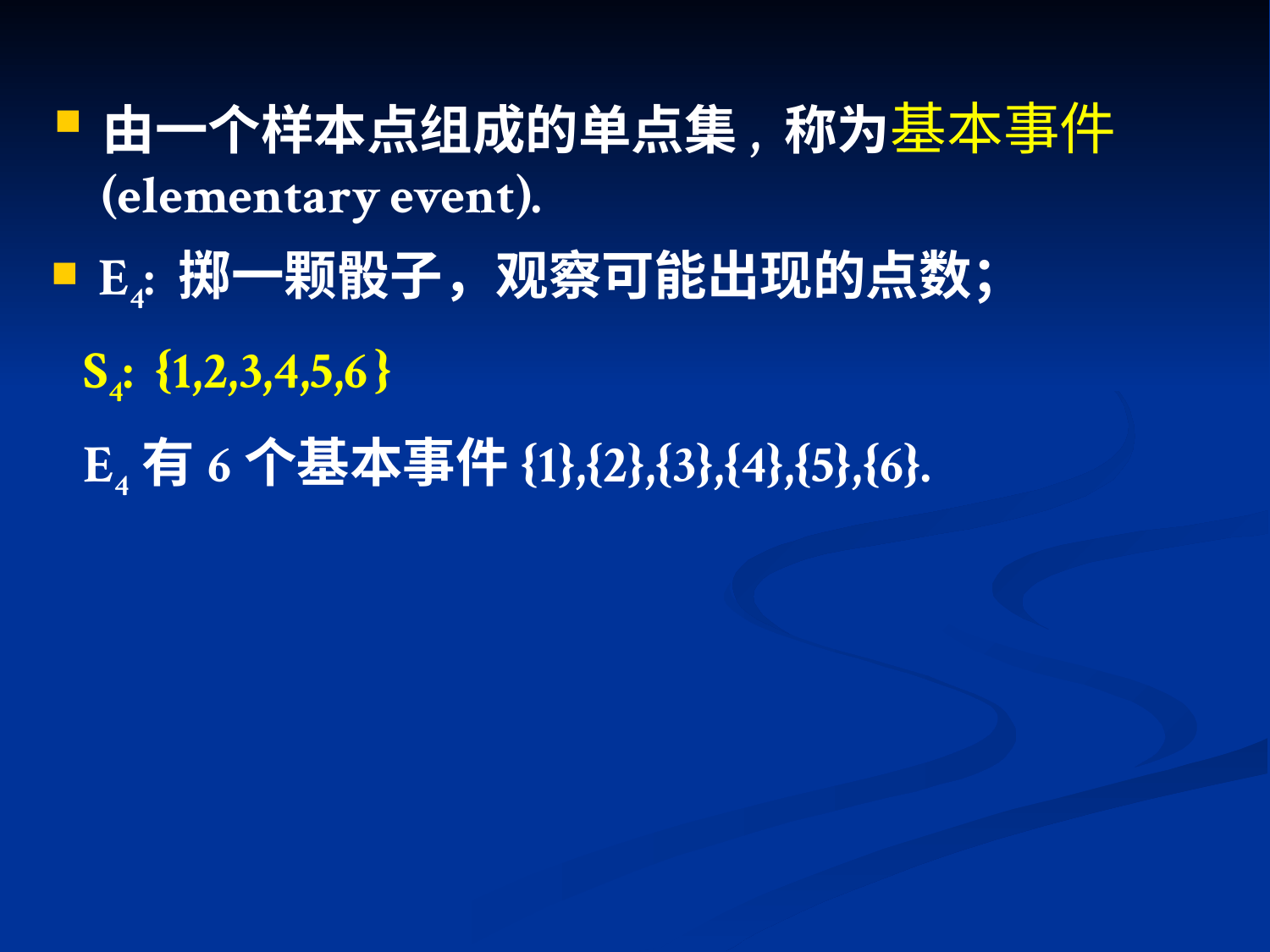

由一个样本点组成的单点集, 称为基本事件(elementary event).
E4: 掷一颗骰子，观察可能出现的点数；
   S4:  {1,2,3,4,5,6 }
   E4有6个基本事件{1},{2},{3},{4},{5},{6}.